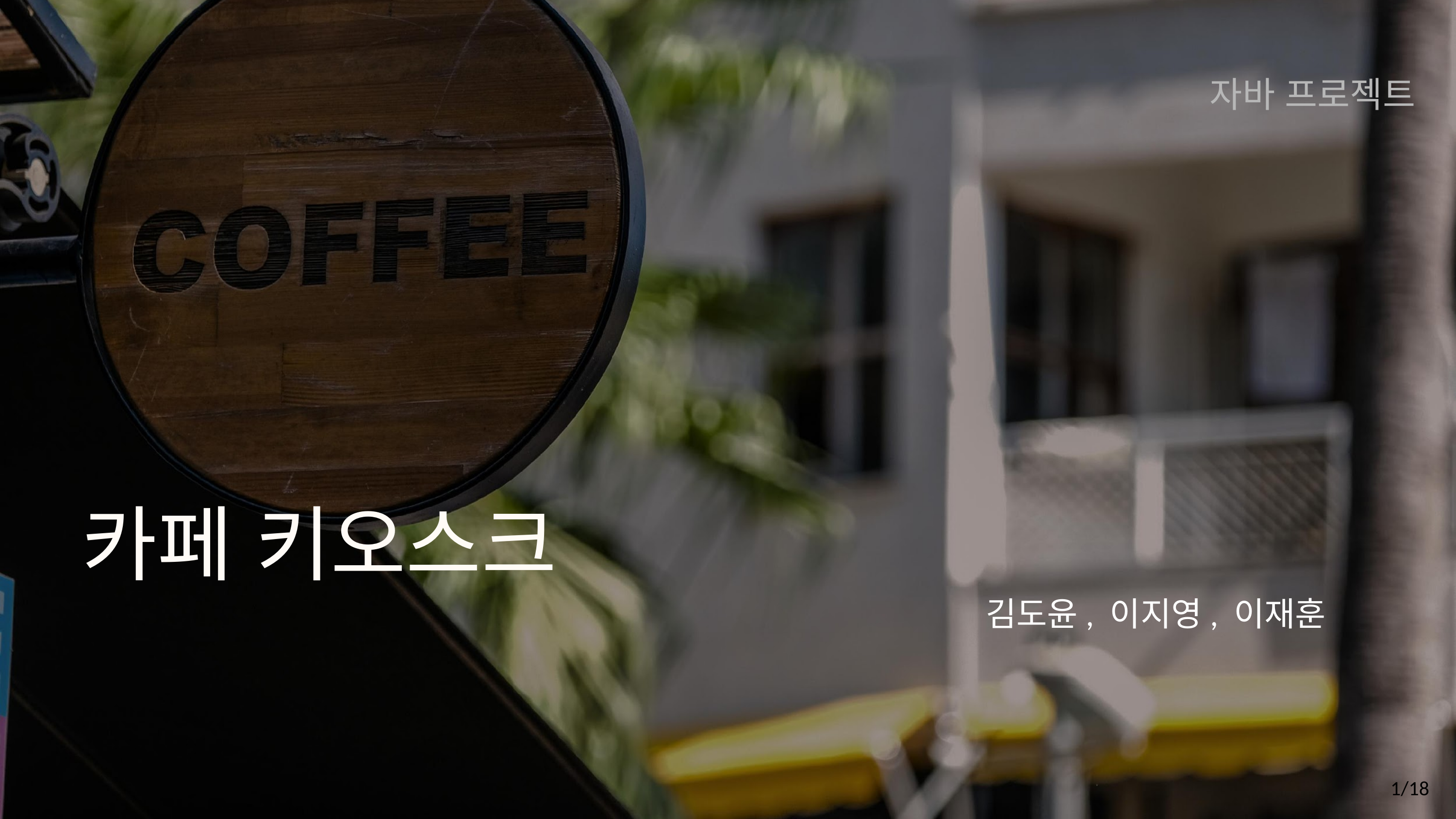

자바 프로젝트
카페 키오스크
김도윤, 이지영, 이재훈
1/18